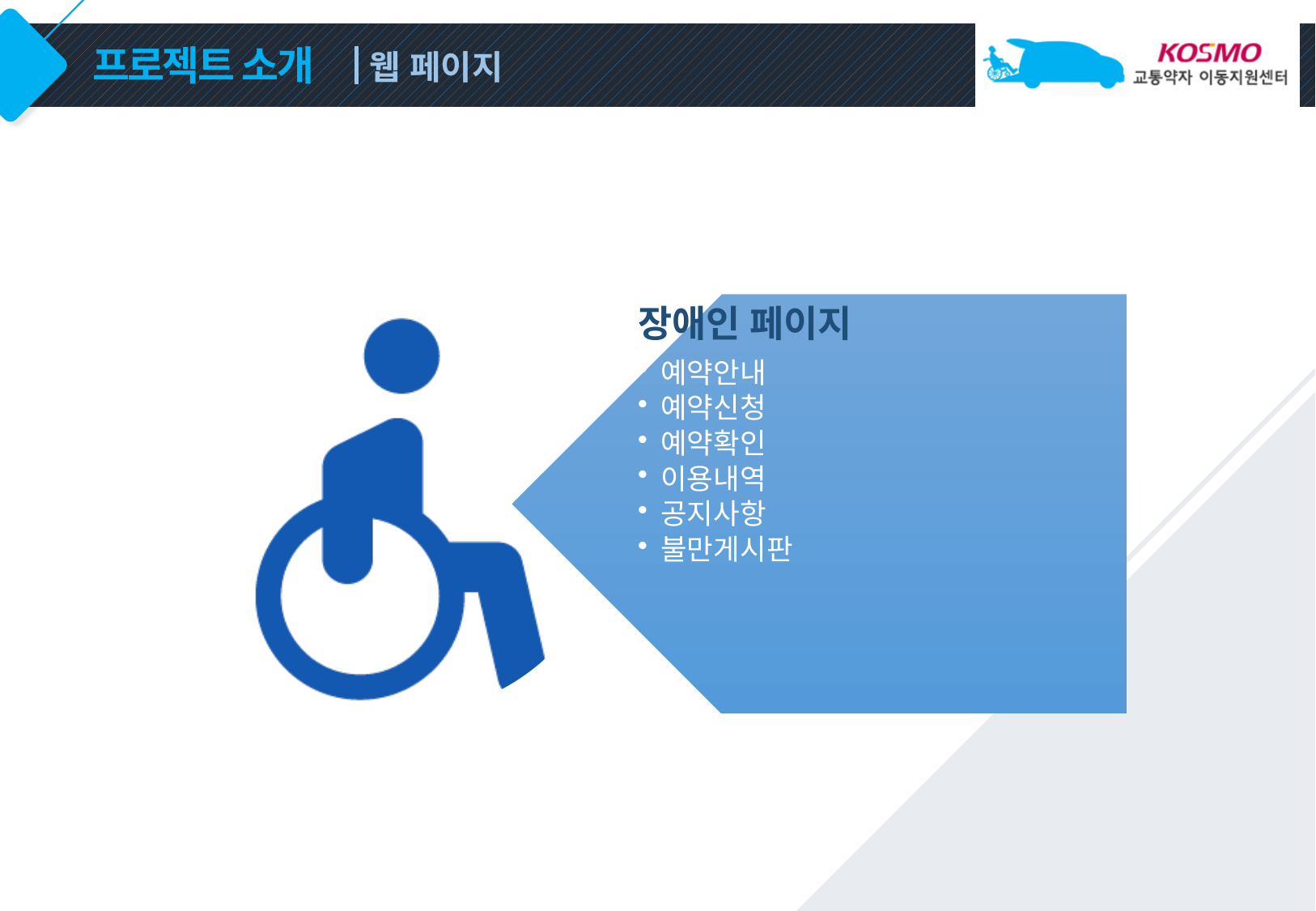

웹 페이지
# 프로젝트 소개
장애인 페이지
예약안내
예약신청
예약확인
이용내역
공지사항
불만게시판